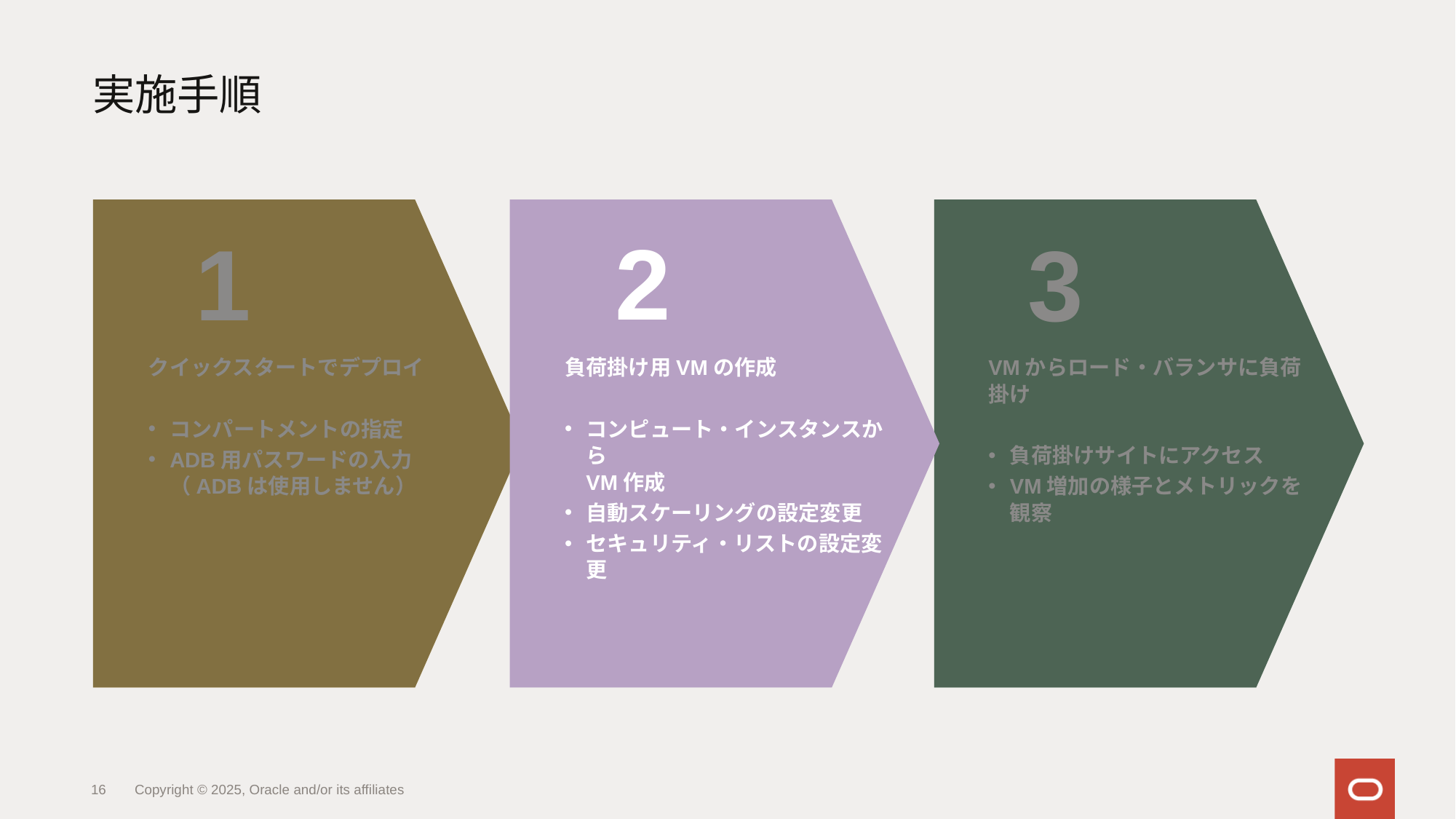

# 実施手順

1
クイックスタートでデプロイ

コンパートメントの指定
ADB用パスワードの入力
（ADBは使用しません）

2
負荷掛け用VMの作成

コンピュート・インスタンスから
VM作成
自動スケーリングの設定変更
セキュリティ・リストの設定変更

3
VMからロード・バランサに負荷掛け

負荷掛けサイトにアクセス
VM増加の様子とメトリックを観察

16
Copyright © 2025, Oracle and/or its affiliates